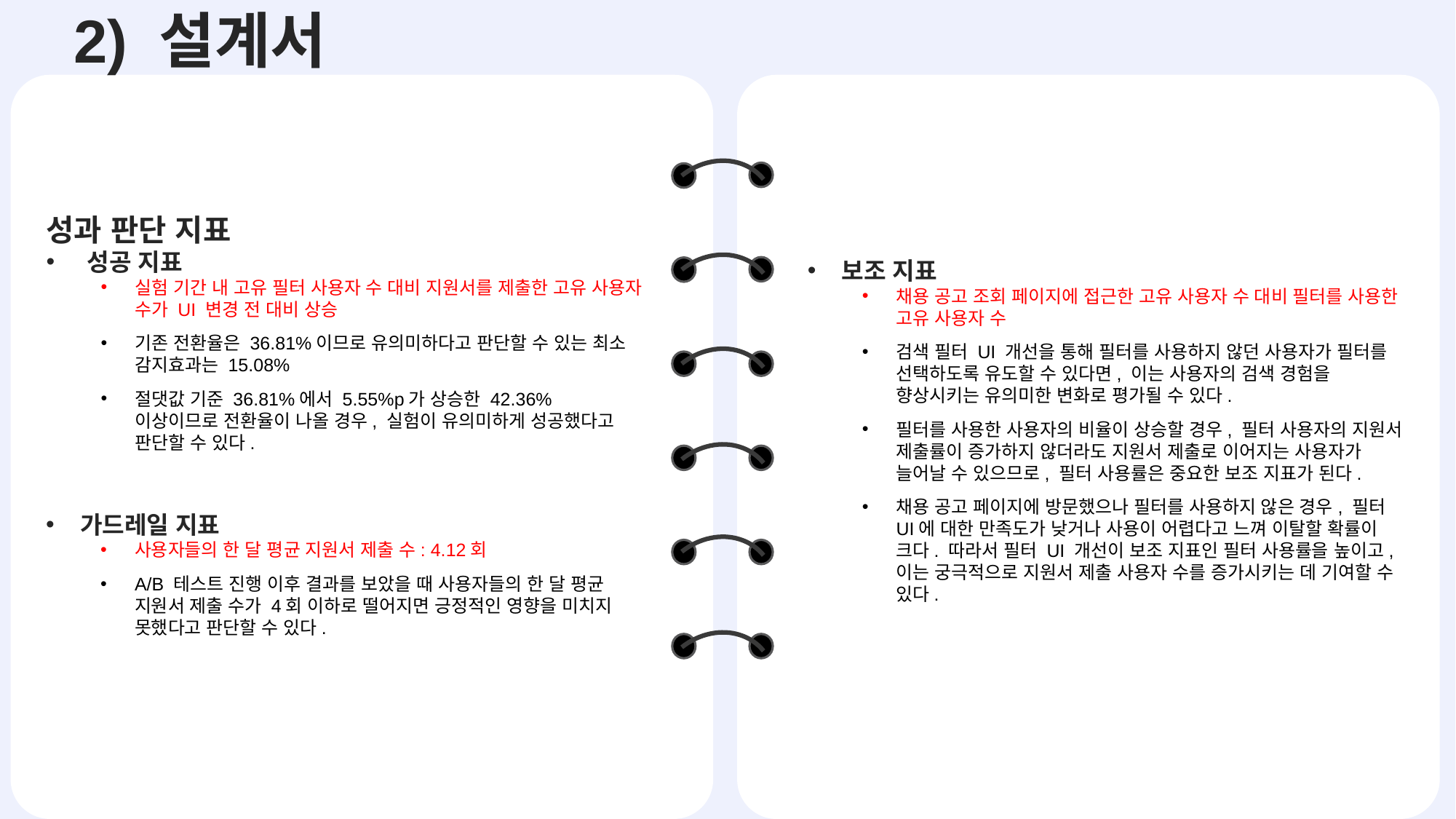

3) 후속 과제
2) 설계서

성과 판단 지표
성공 지표
실험 기간 내 고유 필터 사용자 수 대비 지원서를 제출한 고유 사용자 수가 UI 변경 전 대비 상승
기존 전환율은 36.81%이므로 유의미하다고 판단할 수 있는 최소 감지효과는 15.08%
절댓값 기준 36.81%에서 5.55%p가 상승한 42.36% 이상이므로 전환율이 나올 경우, 실험이 유의미하게 성공했다고 판단할 수 있다.
보조 지표
채용 공고 조회 페이지에 접근한 고유 사용자 수 대비 필터를 사용한 고유 사용자 수
검색 필터 UI 개선을 통해 필터를 사용하지 않던 사용자가 필터를 선택하도록 유도할 수 있다면, 이는 사용자의 검색 경험을 향상시키는 유의미한 변화로 평가될 수 있다.
필터를 사용한 사용자의 비율이 상승할 경우, 필터 사용자의 지원서 제출률이 증가하지 않더라도 지원서 제출로 이어지는 사용자가 늘어날 수 있으므로, 필터 사용률은 중요한 보조 지표가 된다.
채용 공고 페이지에 방문했으나 필터를 사용하지 않은 경우, 필터 UI에 대한 만족도가 낮거나 사용이 어렵다고 느껴 이탈할 확률이 크다. 따라서 필터 UI 개선이 보조 지표인 필터 사용률을 높이고, 이는 궁극적으로 지원서 제출 사용자 수를 증가시키는 데 기여할 수 있다.

가드레일 지표
사용자들의 한 달 평균 지원서 제출 수: 4.12회
A/B 테스트 진행 이후 결과를 보았을 때 사용자들의 한 달 평균 지원서 제출 수가 4회 이하로 떨어지면 긍정적인 영향을 미치지 못했다고 판단할 수 있다.